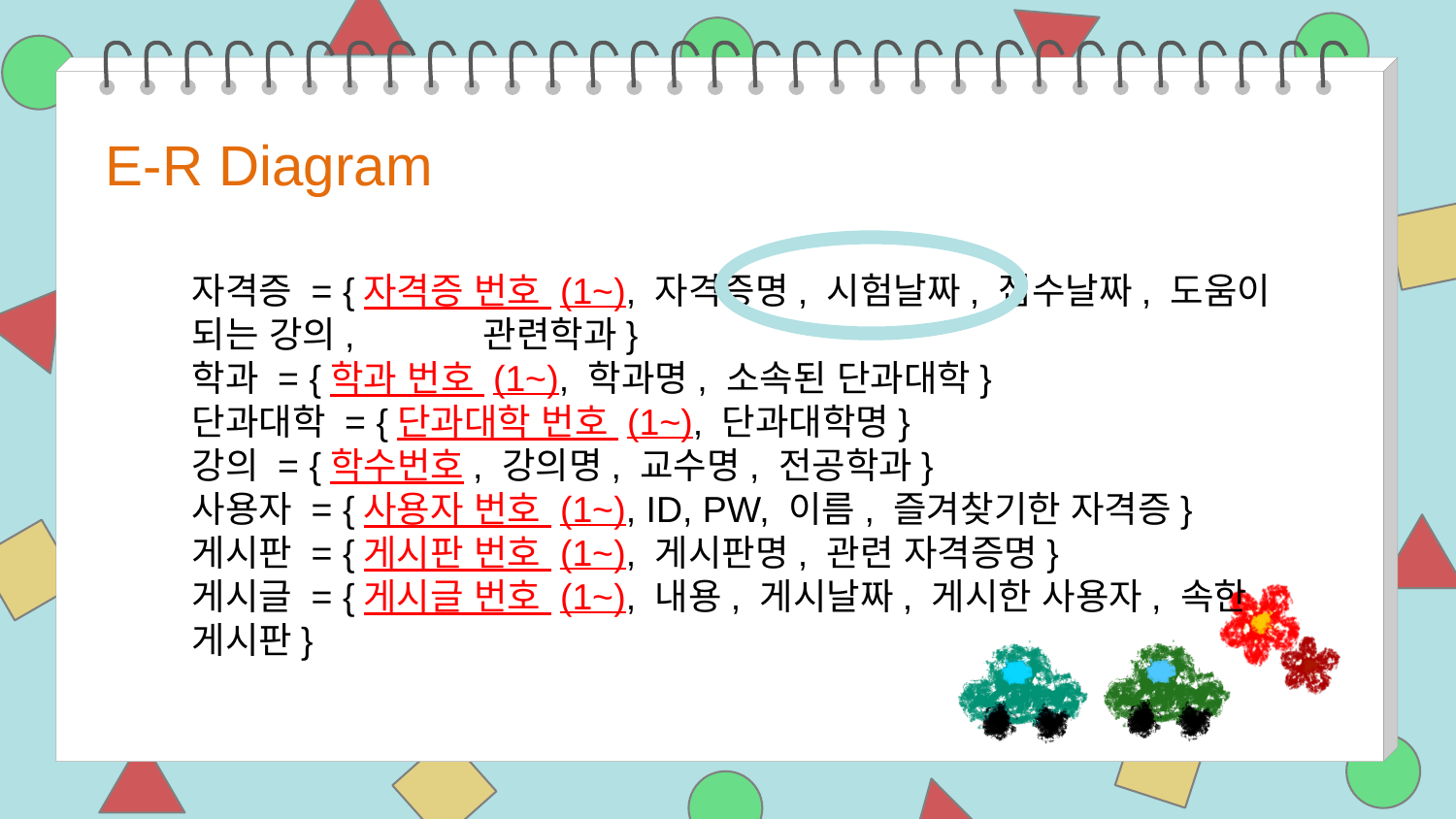

E-R Diagram

자격증 = {자격증 번호 (1~), 자격증명, 시험날짜, 접수날짜, 도움이 되는 강의, 	관련학과}
학과 = {학과 번호 (1~), 학과명, 소속된 단과대학}
단과대학 = {단과대학 번호 (1~), 단과대학명}
강의 = {학수번호, 강의명, 교수명, 전공학과}
사용자 = {사용자 번호 (1~), ID, PW, 이름, 즐겨찾기한 자격증}
게시판 = {게시판 번호 (1~), 게시판명, 관련 자격증명}
게시글 = {게시글 번호 (1~), 내용, 게시날짜, 게시한 사용자, 속한 게시판}